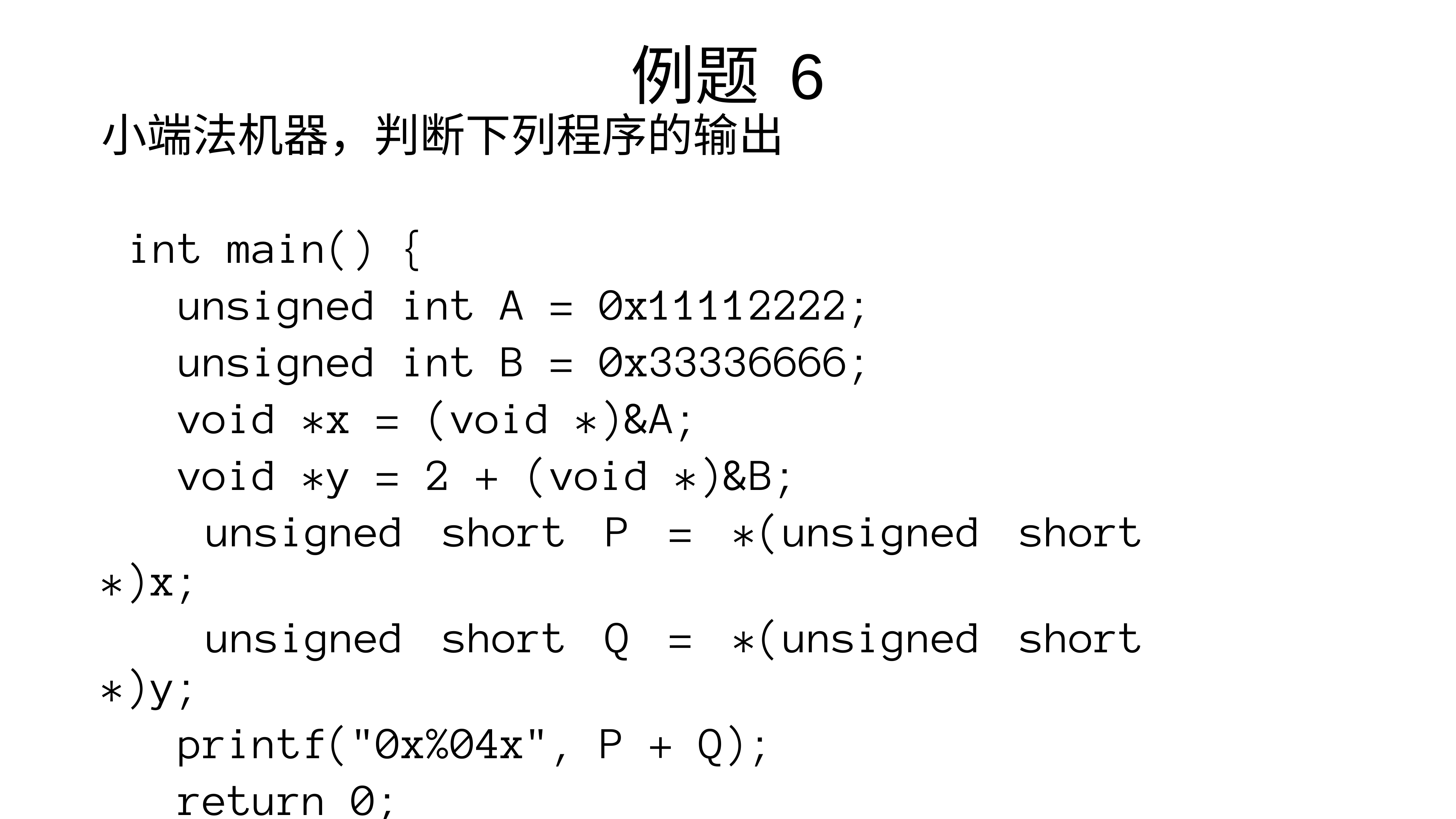

例题 6
小端法机器，判断下列程序的输出

int main() {
  unsigned int A = 0x11112222;
  unsigned int B = 0x33336666;
  void *x = (void *)&A;
  void *y = 2 + (void *)&B;
  unsigned short P = *(unsigned short *)x;
  unsigned short Q = *(unsigned short *)y;
  printf("0x%04x", P + Q);
  return 0;
}